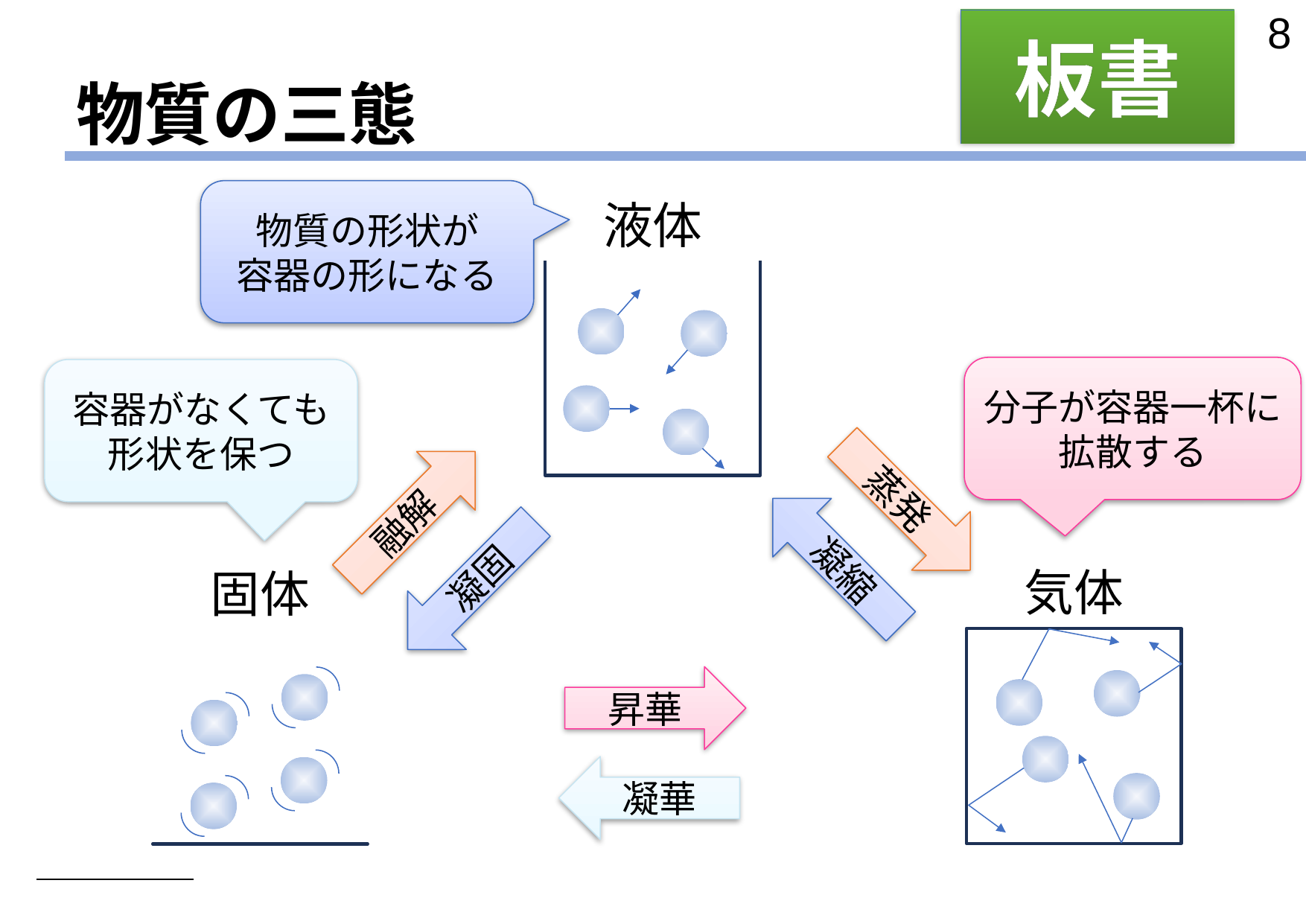

8
板書
# 物質の三態
物質の形状が
容器の形になる
液体

分子が容器一杯に
拡散する
容器がなくても
形状を保つ
蒸発
融解
凝縮
凝固
気体

固体

昇華
凝華